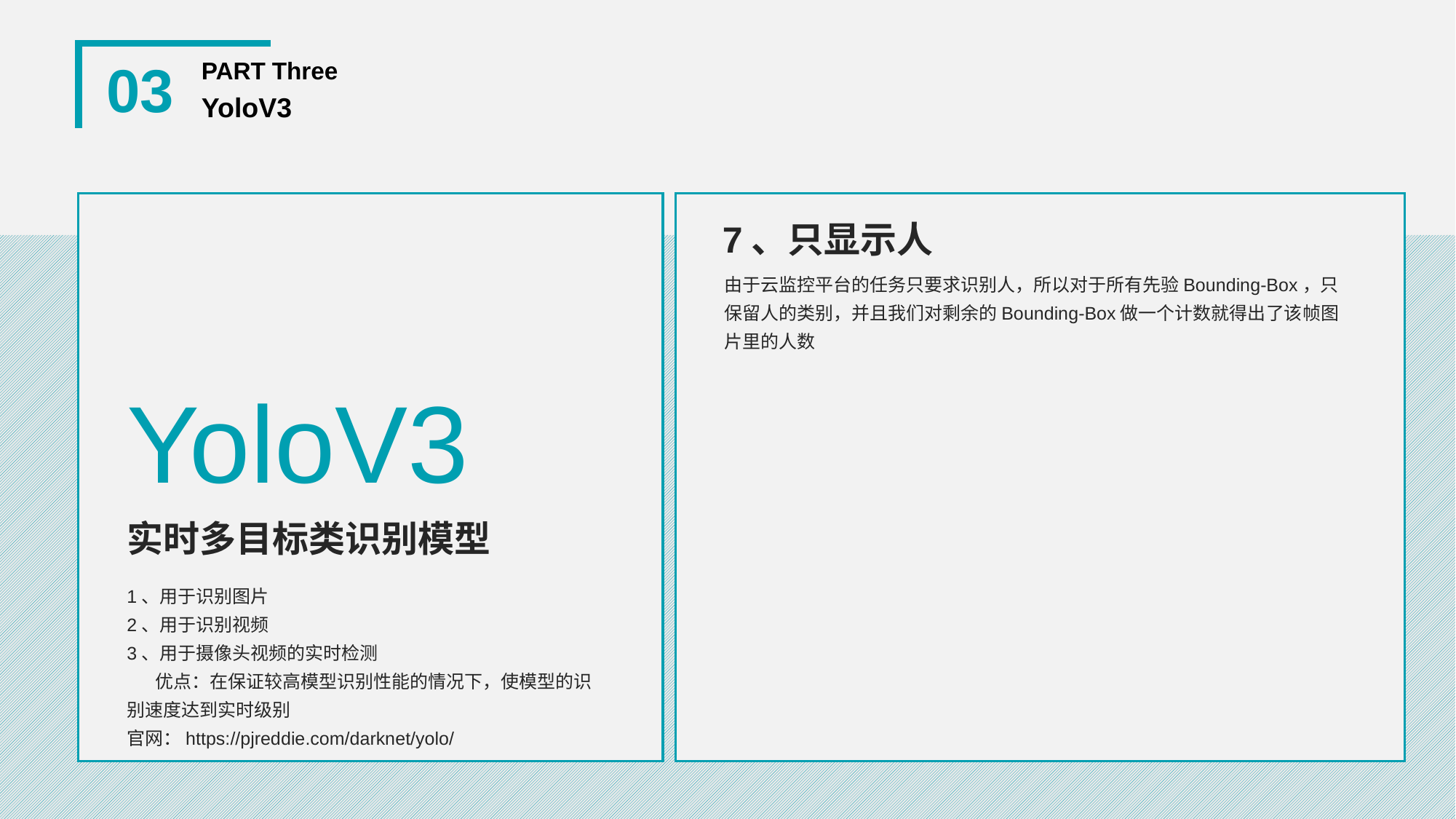

03
PART Three
YoloV3

7、只显示人
由于云监控平台的任务只要求识别人，所以对于所有先验Bounding-Box，只保留人的类别，并且我们对剩余的Bounding-Box做一个计数就得出了该帧图片里的人数
YoloV3
实时多目标类识别模型
1、用于识别图片
2、用于识别视频
3、用于摄像头视频的实时检测
      优点：在保证较高模型识别性能的情况下，使模型的识别速度达到实时级别
官网：https://pjreddie.com/darknet/yolo/